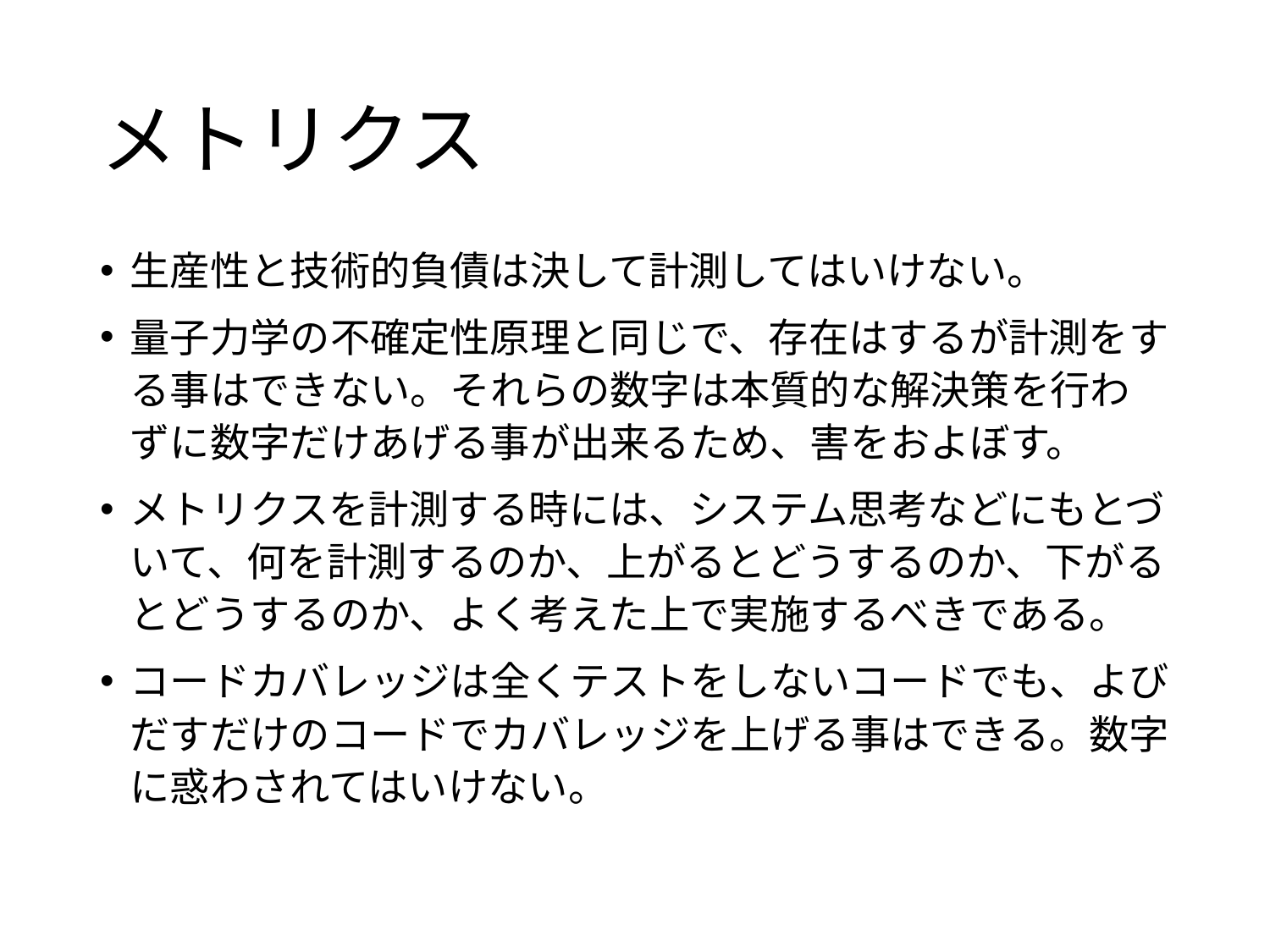

# メトリクス
生産性と技術的負債は決して計測してはいけない。
量子力学の不確定性原理と同じで、存在はするが計測をする事はできない。それらの数字は本質的な解決策を行わずに数字だけあげる事が出来るため、害をおよぼす。
メトリクスを計測する時には、システム思考などにもとづいて、何を計測するのか、上がるとどうするのか、下がるとどうするのか、よく考えた上で実施するべきである。
コードカバレッジは全くテストをしないコードでも、よびだすだけのコードでカバレッジを上げる事はできる。数字に惑わされてはいけない。